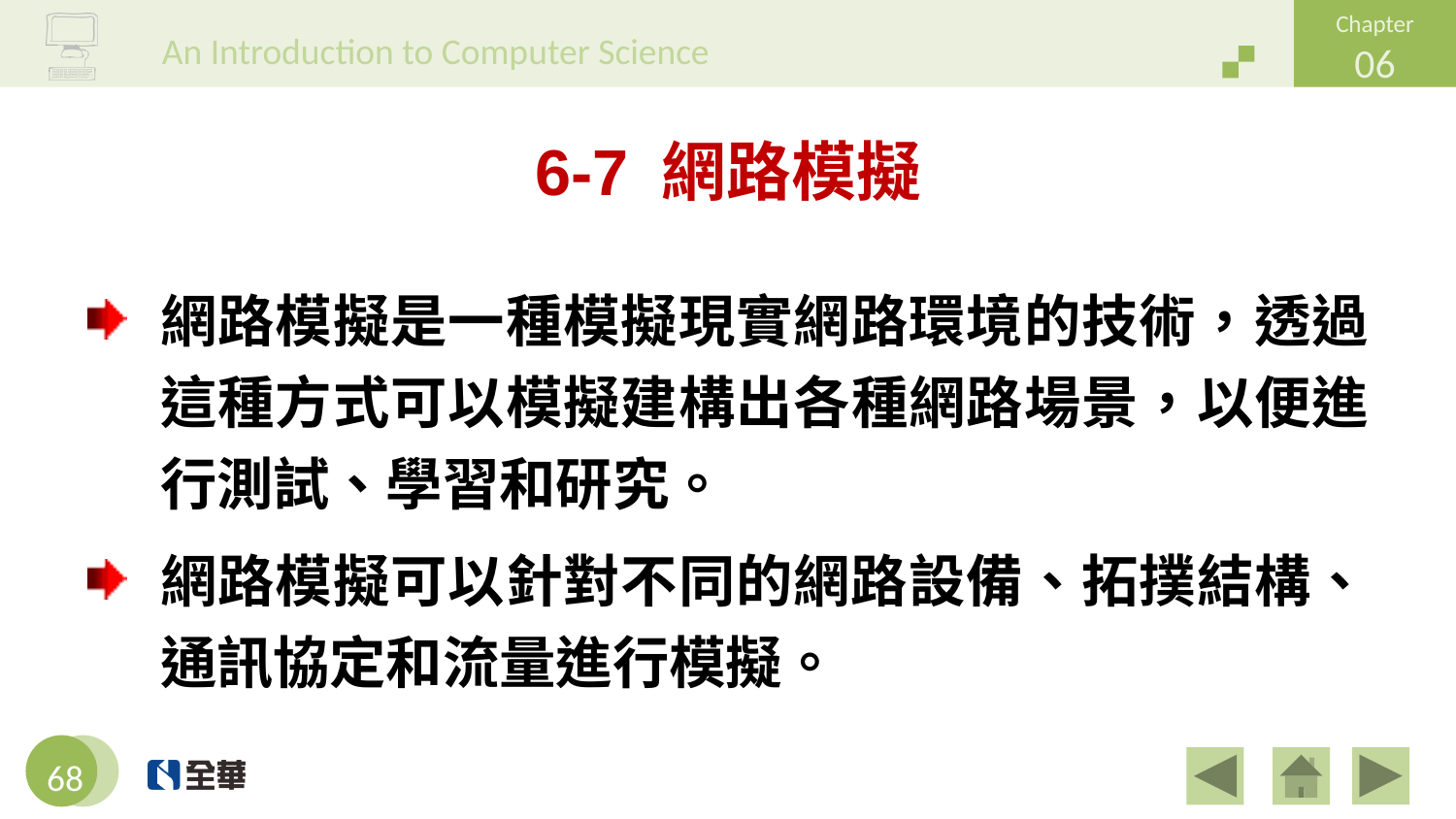

# 6-7 網路模擬
網路模擬是一種模擬現實網路環境的技術，透過這種方式可以模擬建構出各種網路場景，以便進行測試、學習和研究。
網路模擬可以針對不同的網路設備、拓撲結構、通訊協定和流量進行模擬。